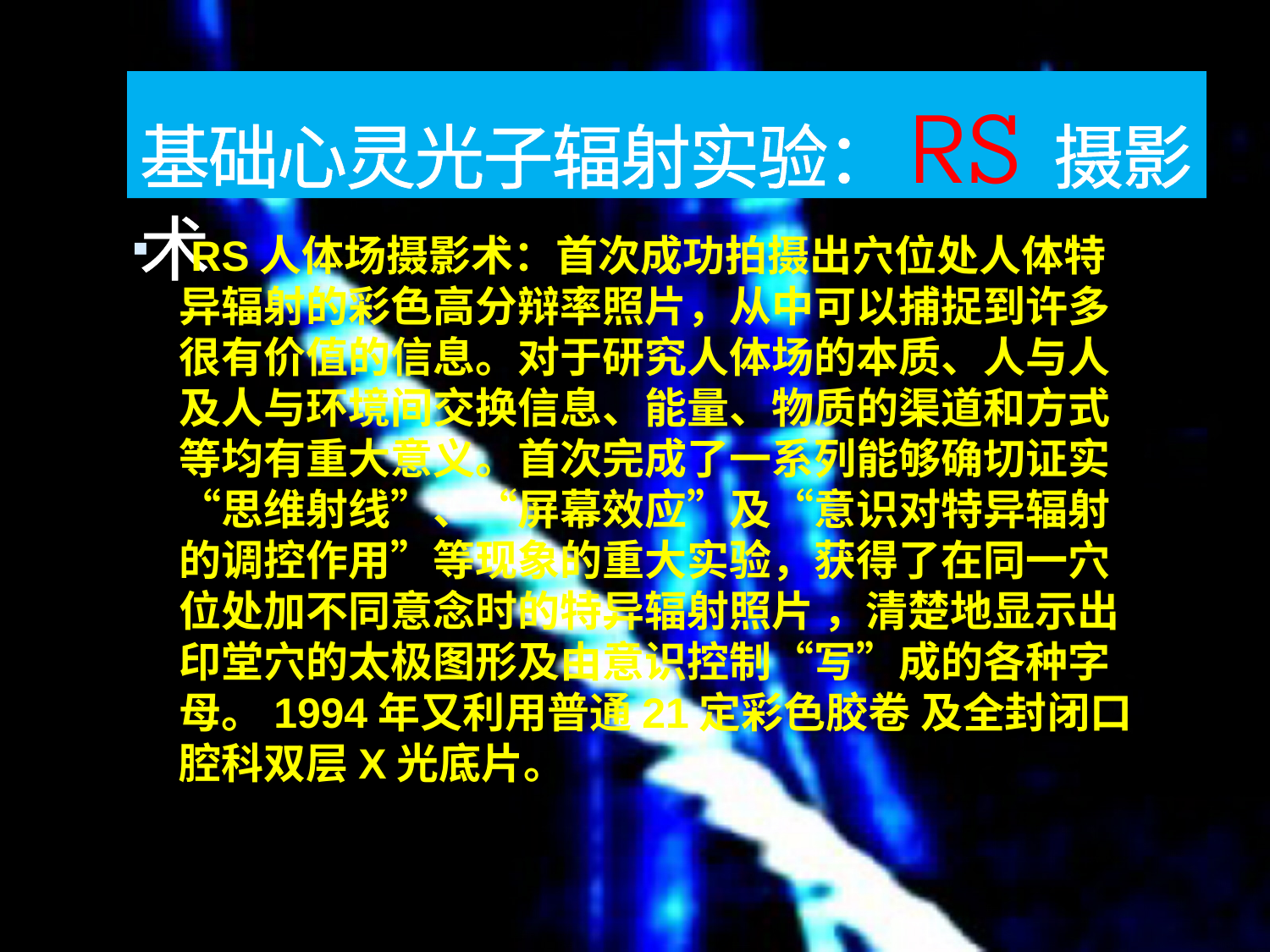

# 基础心灵光子辐射实验：RS摄影术
 RS人体场摄影术：首次成功拍摄出穴位处人体特异辐射的彩色高分辩率照片，从中可以捕捉到许多很有价值的信息。对于研究人体场的本质、人与人及人与环境间交换信息、能量、物质的渠道和方式等均有重大意义。首次完成了一系列能够确切证实“思维射线”、“屏幕效应”及“意识对特异辐射的调控作用”等现象的重大实验，获得了在同一穴位处加不同意念时的特异辐射照片 ，清楚地显示出印堂穴的太极图形及由意识控制“写”成的各种字母。1994年又利用普通21定彩色胶卷 及全封闭口腔科双层X光底片。